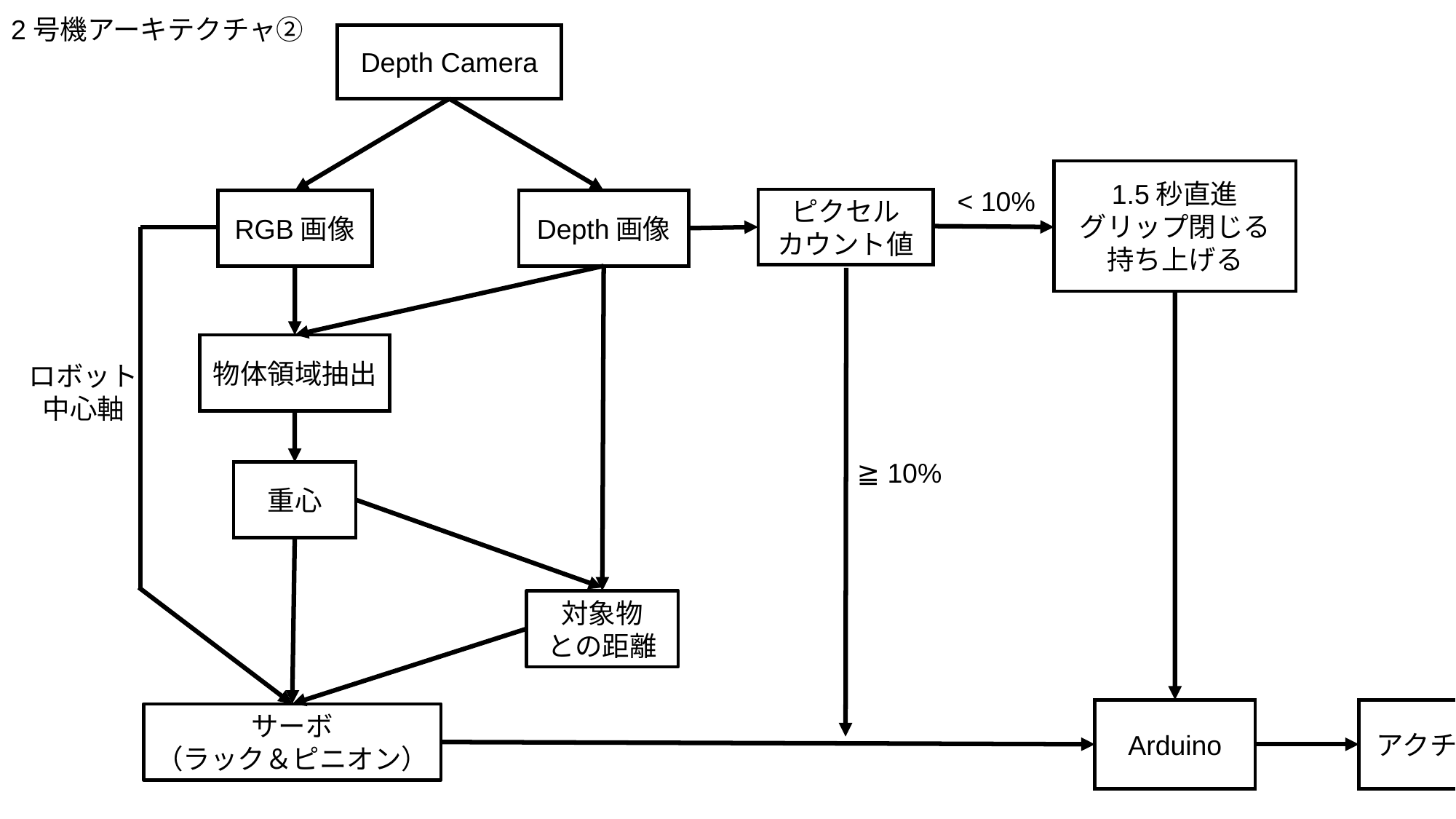

2号機アーキテクチャ②
Depth Camera
1.5秒直進
グリップ閉じる
持ち上げる
< 10%
ピクセル
カウント値
RGB画像
Depth画像
物体領域抽出
ロボット
中心軸
≧ 10%
重心
対象物
との距離
Arduino
アクチュエータ
サーボ
（ラック＆ピニオン）